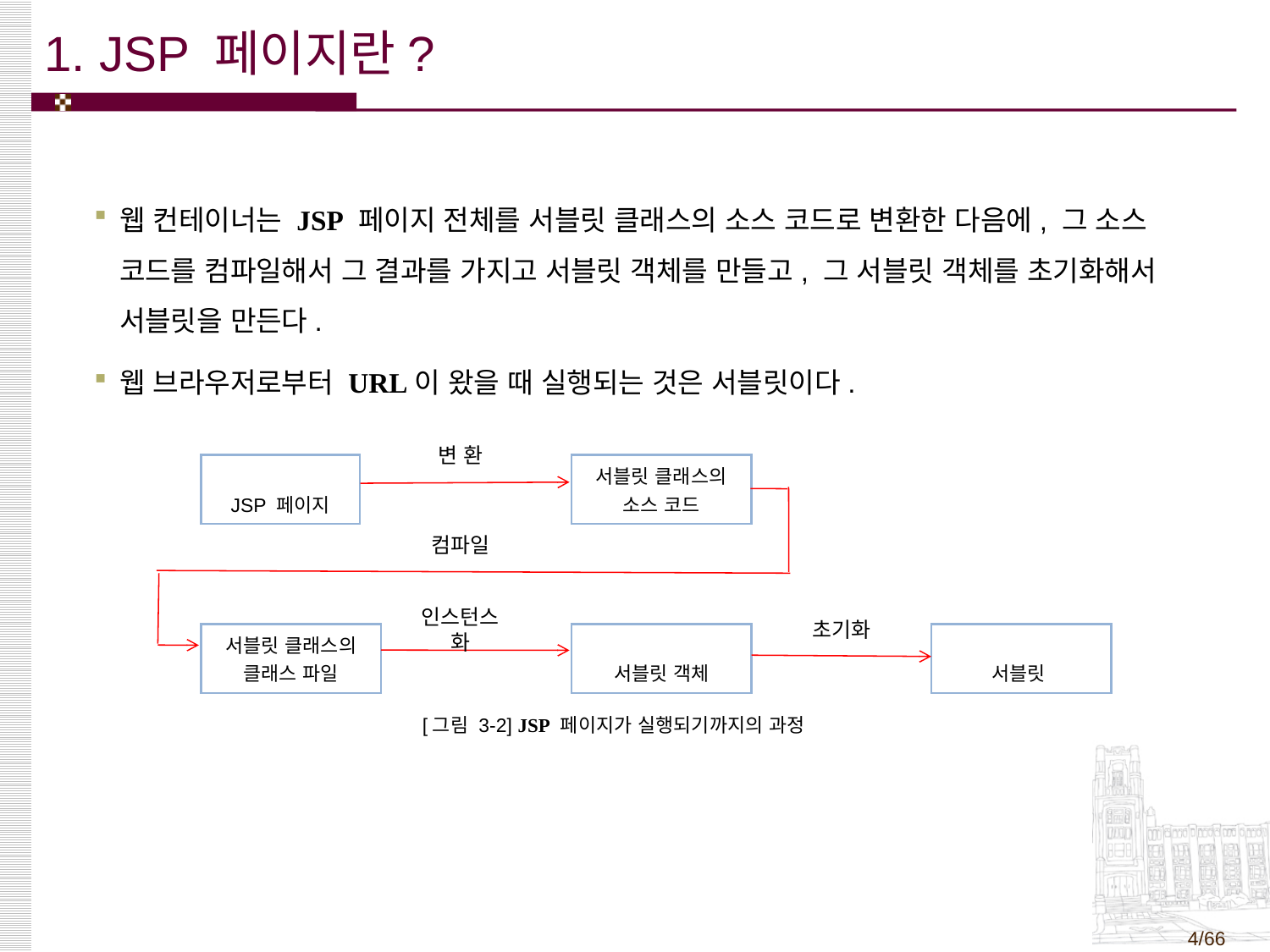

# 1. JSP 페이지란?

웹 컨테이너는 JSP 페이지 전체를 서블릿 클래스의 소스 코드로 변환한 다음에, 그 소스 코드를 컴파일해서 그 결과를 가지고 서블릿 객체를 만들고, 그 서블릿 객체를 초기화해서 서블릿을 만든다.
웹 브라우저로부터 URL이 왔을 때 실행되는 것은 서블릿이다.

변 환
| JSP 페이지 |
| --- |
| 서블릿 클래스의 소스 코드 |
| --- |
컴파일
인스턴스화
초기화
| 서블릿 클래스의 클래스 파일 |
| --- |
| 서블릿 객체 |
| --- |
| 서블릿 |
| --- |
[그림 3-2] JSP 페이지가 실행되기까지의 과정